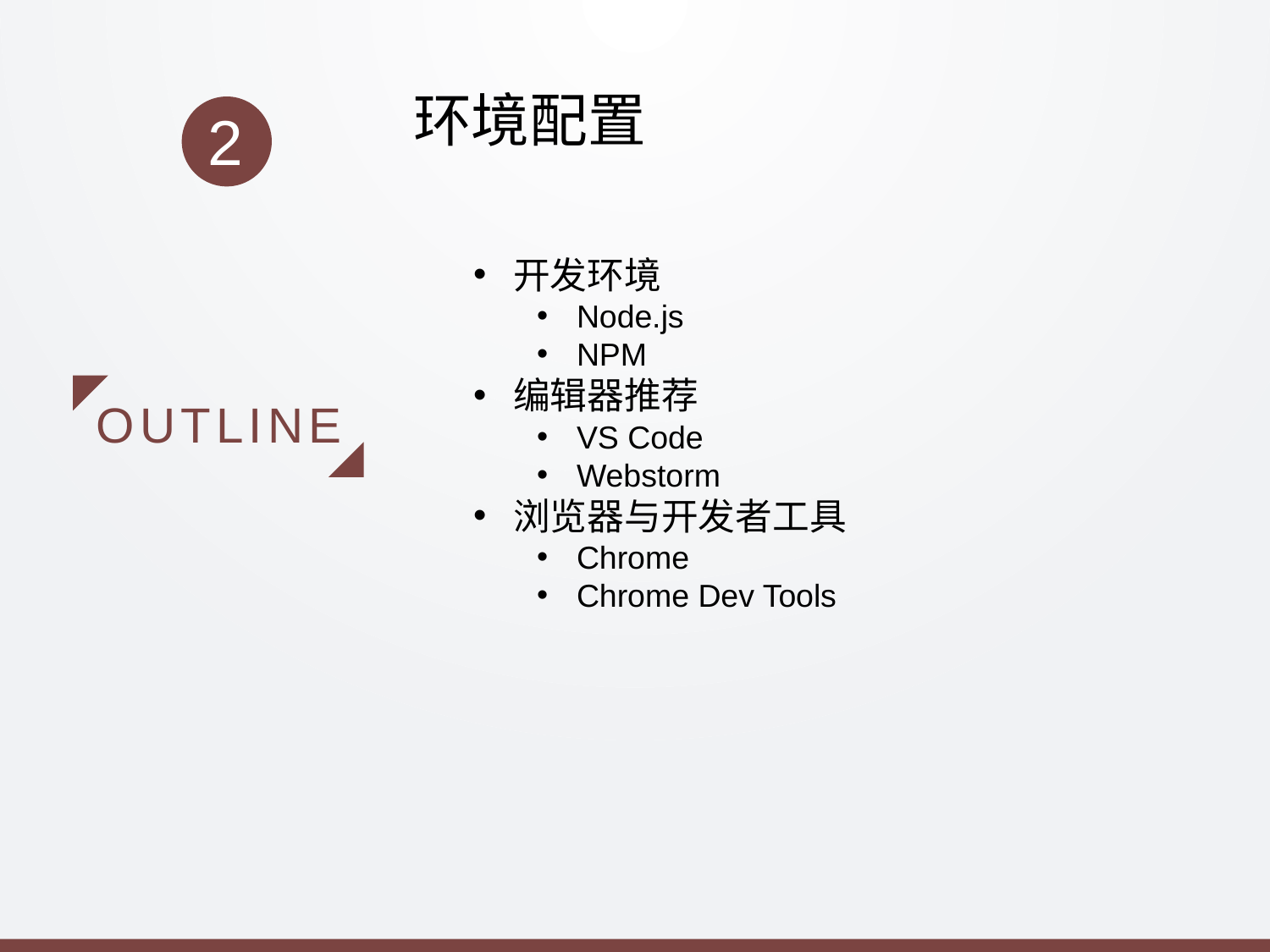

环境配置
2

开发环境
Node.js
NPM
编辑器推荐
VS Code
Webstorm
浏览器与开发者工具
Chrome
Chrome Dev Tools

OUTLINE